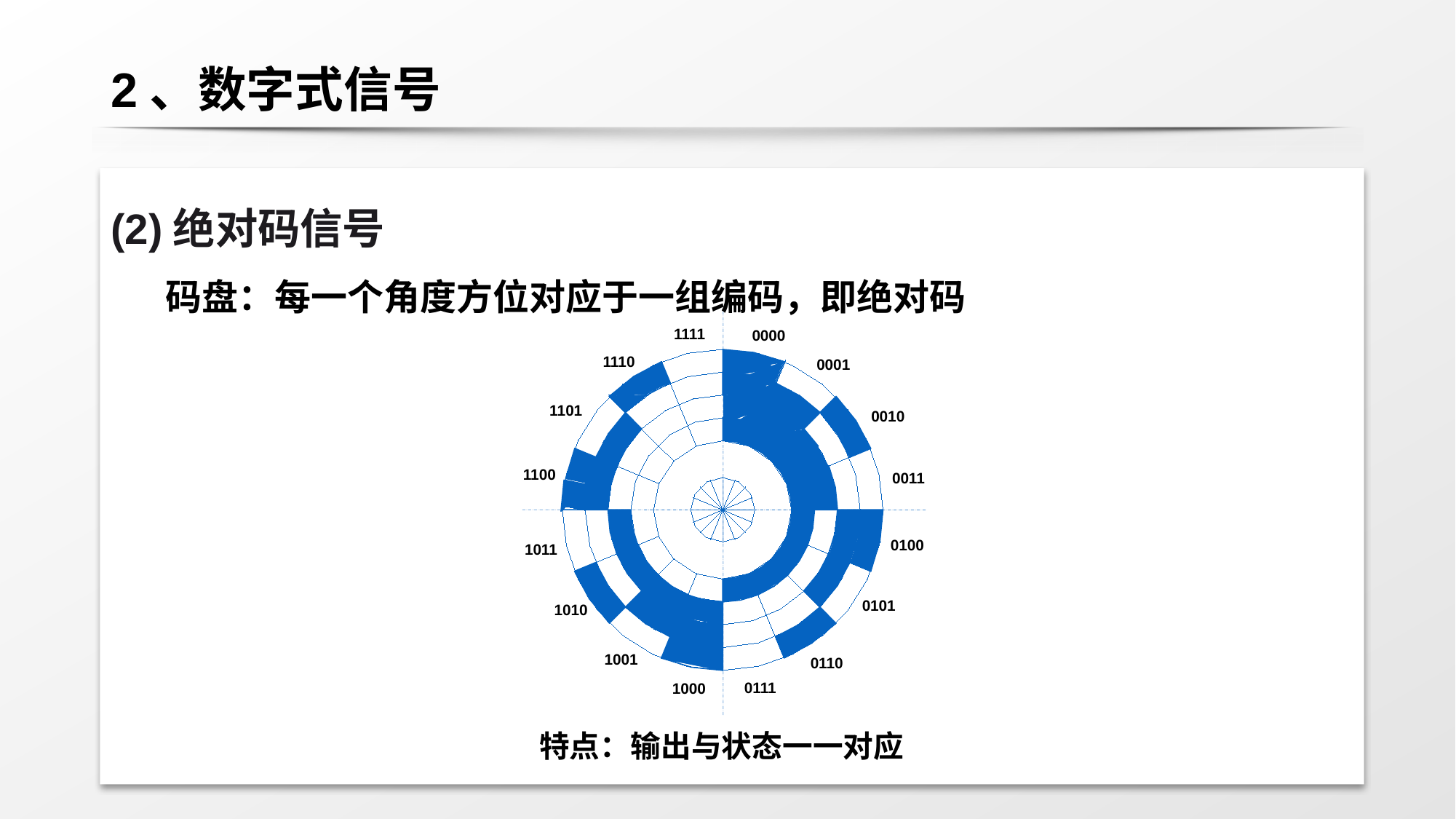

# 2、数字式信号
(2)绝对码信号
码盘：每一个角度方位对应于一组编码，即绝对码

1111
0000
1110

0001

1101

0010

1100

0011

0100

1011

0101

1010

1001

0110

0111
1000
特点：输出与状态一一对应